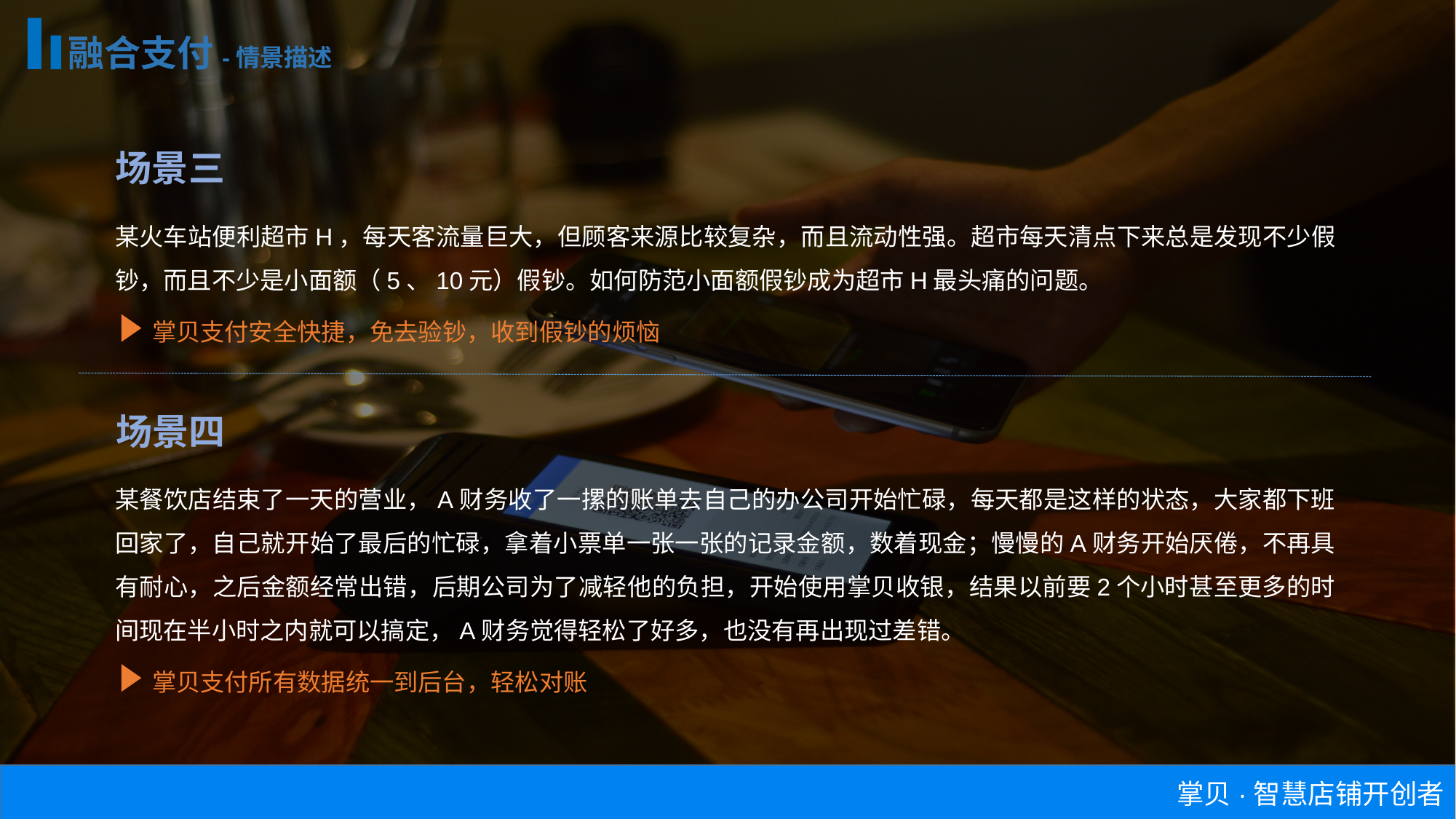

融合支付-情景描述

场景三
某火车站便利超市H，每天客流量巨大，但顾客来源比较复杂，而且流动性强。超市每天清点下来总是发现不少假钞，而且不少是小面额（5、10元）假钞。如何防范小面额假钞成为超市H最头痛的问题。
掌贝支付安全快捷，免去验钞，收到假钞的烦恼

场景四
某餐饮店结束了一天的营业，A财务收了一摞的账单去自己的办公司开始忙碌，每天都是这样的状态，大家都下班回家了，自己就开始了最后的忙碌，拿着小票单一张一张的记录金额，数着现金；慢慢的A财务开始厌倦，不再具有耐心，之后金额经常出错，后期公司为了减轻他的负担，开始使用掌贝收银，结果以前要2个小时甚至更多的时间现在半小时之内就可以搞定，A财务觉得轻松了好多，也没有再出现过差错。
掌贝支付所有数据统一到后台，轻松对账